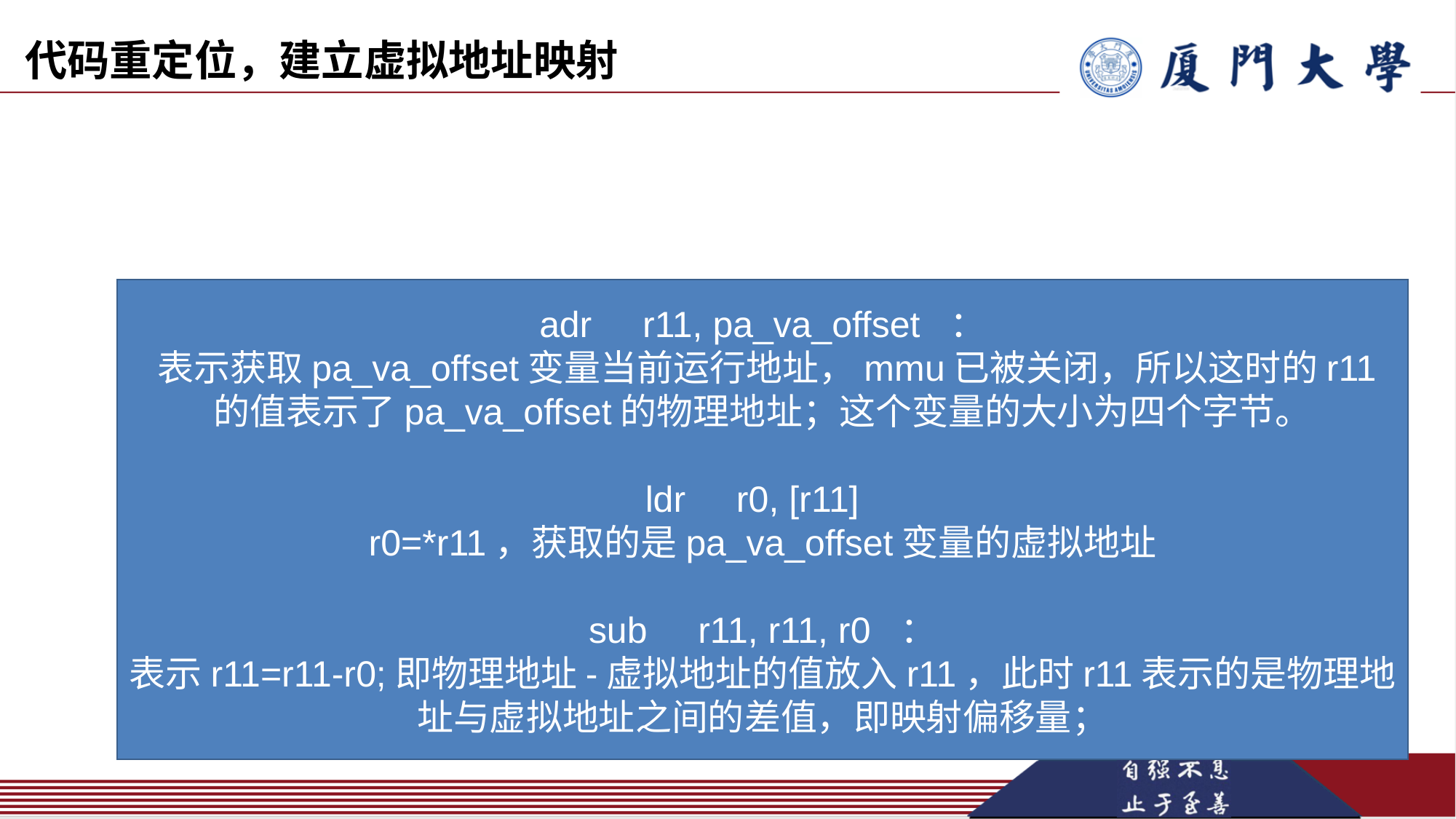

代码重定位，建立虚拟地址映射
r11的值是内核虚拟地址和物理地址之间的差值，如果不需要重定位的话，用以下三条指令计算：
adr     r11, pa_va_offset  ：
 表示获取pa_va_offset变量当前运行地址，mmu已被关闭，所以这时的r11的值表示了pa_va_offset的物理地址；这个变量的大小为四个字节。

 ldr     r0, [r11]
r0=*r11，获取的是pa_va_offset变量的虚拟地址

sub     r11, r11, r0  ：
表示r11=r11-r0;即物理地址-虚拟地址的值放入r11，此时r11表示的是物理地址与虚拟地址之间的差值，即映射偏移量；